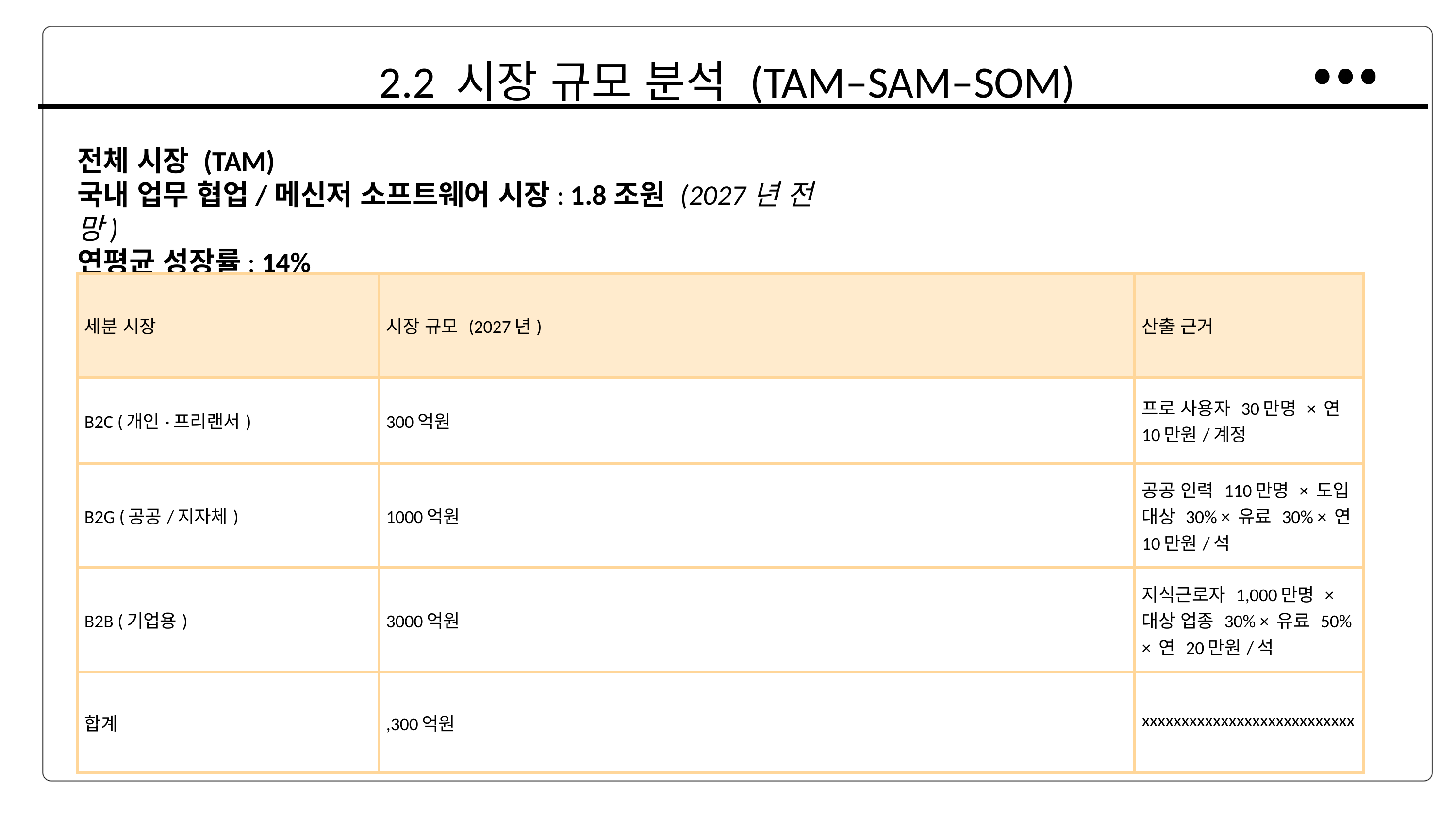

2.2 시장 규모 분석 (TAM–SAM–SOM)

전체 시장 (TAM)
국내 업무 협업/메신저 소프트웨어 시장: 1.8조원 (2027년 전망)
연평균 성장률: 14%
| 세분 시장 | 시장 규모 (2027년) | 산출 근거 |
| --- | --- | --- |
| B2C (개인·프리랜서) | 300억원 | 프로 사용자 30만명 × 연 10만원/계정 |
| B2G (공공/지자체) | 1000억원 | 공공 인력 110만명 × 도입 대상 30% × 유료 30% × 연 10만원/석 |
| B2B (기업용) | 3000억원 | 지식근로자 1,000만명 × 대상 업종 30% × 유료 50% × 연 20만원/석 |
| 합계 | ,300억원 | xxxxxxxxxxxxxxxxxxxxxxxxxxx |